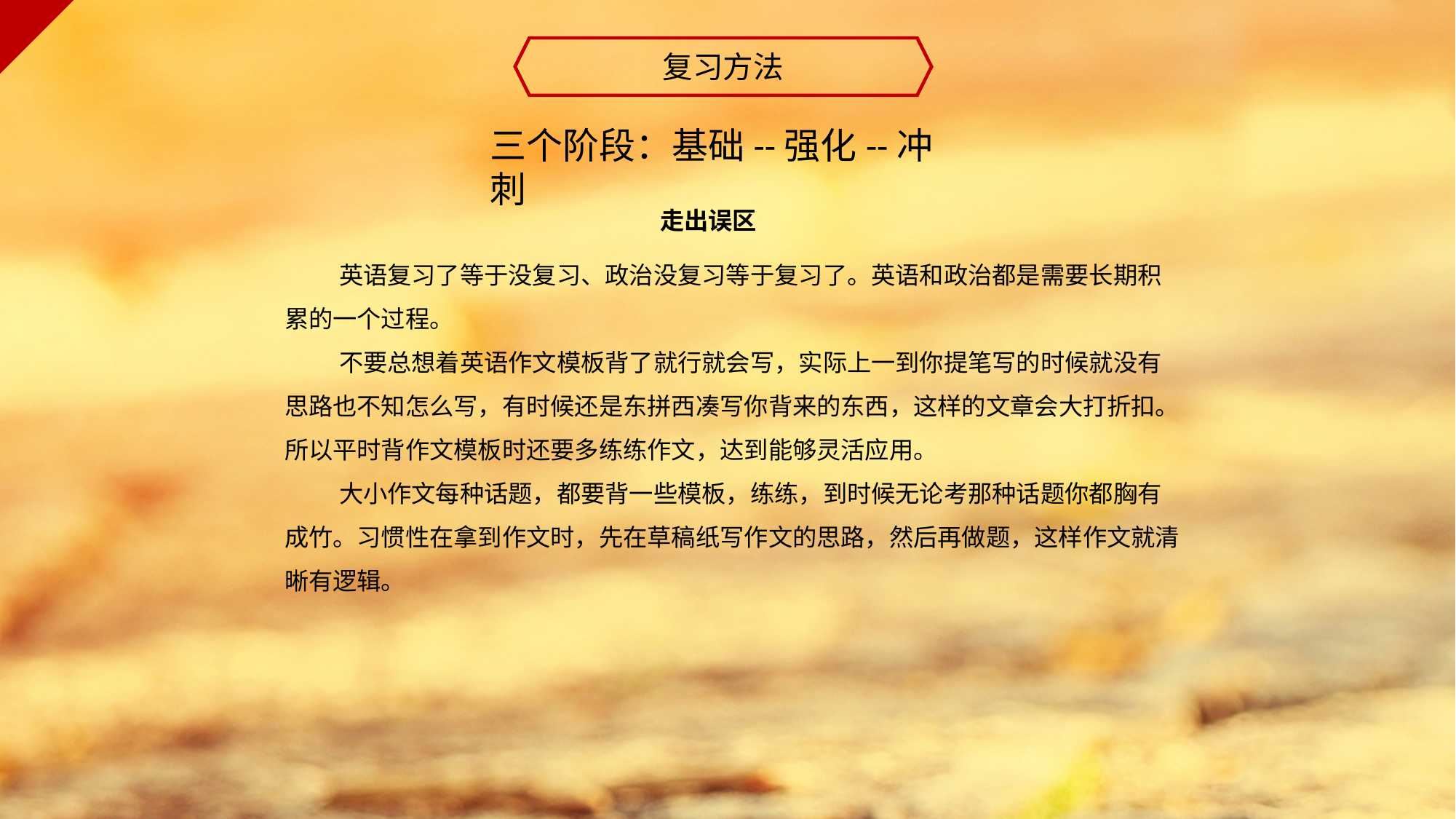

复习方法
三个阶段：基础--强化--冲刺
走出误区
英语复习了等于没复习、政治没复习等于复习了。英语和政治都是需要长期积累的一个过程。
不要总想着英语作文模板背了就行就会写，实际上一到你提笔写的时候就没有思路也不知怎么写，有时候还是东拼西凑写你背来的东西，这样的文章会大打折扣。所以平时背作文模板时还要多练练作文，达到能够灵活应用。
大小作文每种话题，都要背一些模板，练练，到时候无论考那种话题你都胸有成竹。习惯性在拿到作文时，先在草稿纸写作文的思路，然后再做题，这样作文就清晰有逻辑。